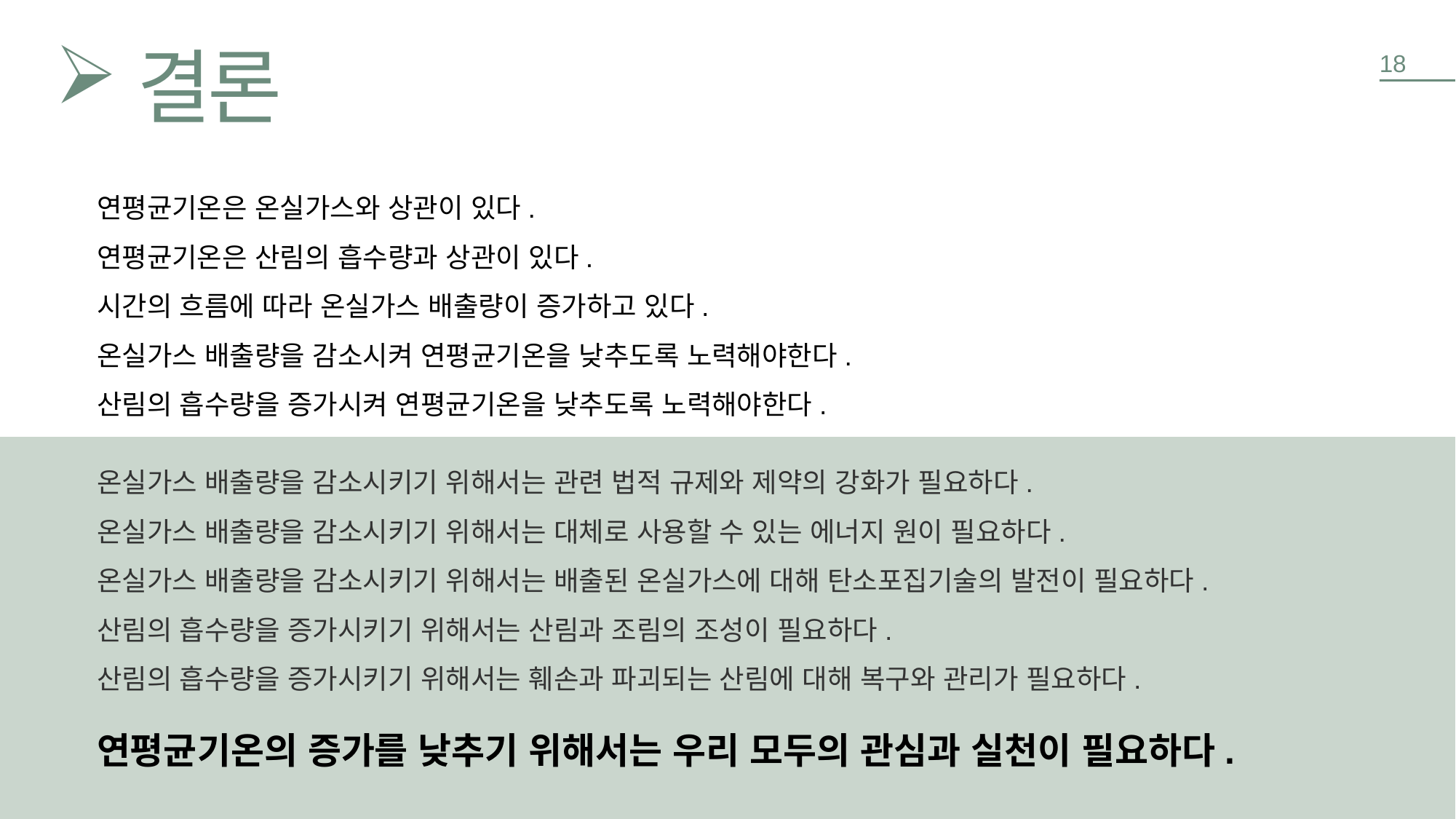

18
결론

연평균기온은 온실가스와 상관이 있다.
연평균기온은 산림의 흡수량과 상관이 있다.
시간의 흐름에 따라 온실가스 배출량이 증가하고 있다.
온실가스 배출량을 감소시켜 연평균기온을 낮추도록 노력해야한다.
산림의 흡수량을 증가시켜 연평균기온을 낮추도록 노력해야한다.

온실가스 배출량을 감소시키기 위해서는 관련 법적 규제와 제약의 강화가 필요하다.
온실가스 배출량을 감소시키기 위해서는 대체로 사용할 수 있는 에너지 원이 필요하다.
온실가스 배출량을 감소시키기 위해서는 배출된 온실가스에 대해 탄소포집기술의 발전이 필요하다.
산림의 흡수량을 증가시키기 위해서는 산림과 조림의 조성이 필요하다.
산림의 흡수량을 증가시키기 위해서는 훼손과 파괴되는 산림에 대해 복구와 관리가 필요하다.

연평균기온의 증가를 낮추기 위해서는 우리 모두의 관심과 실천이 필요하다.